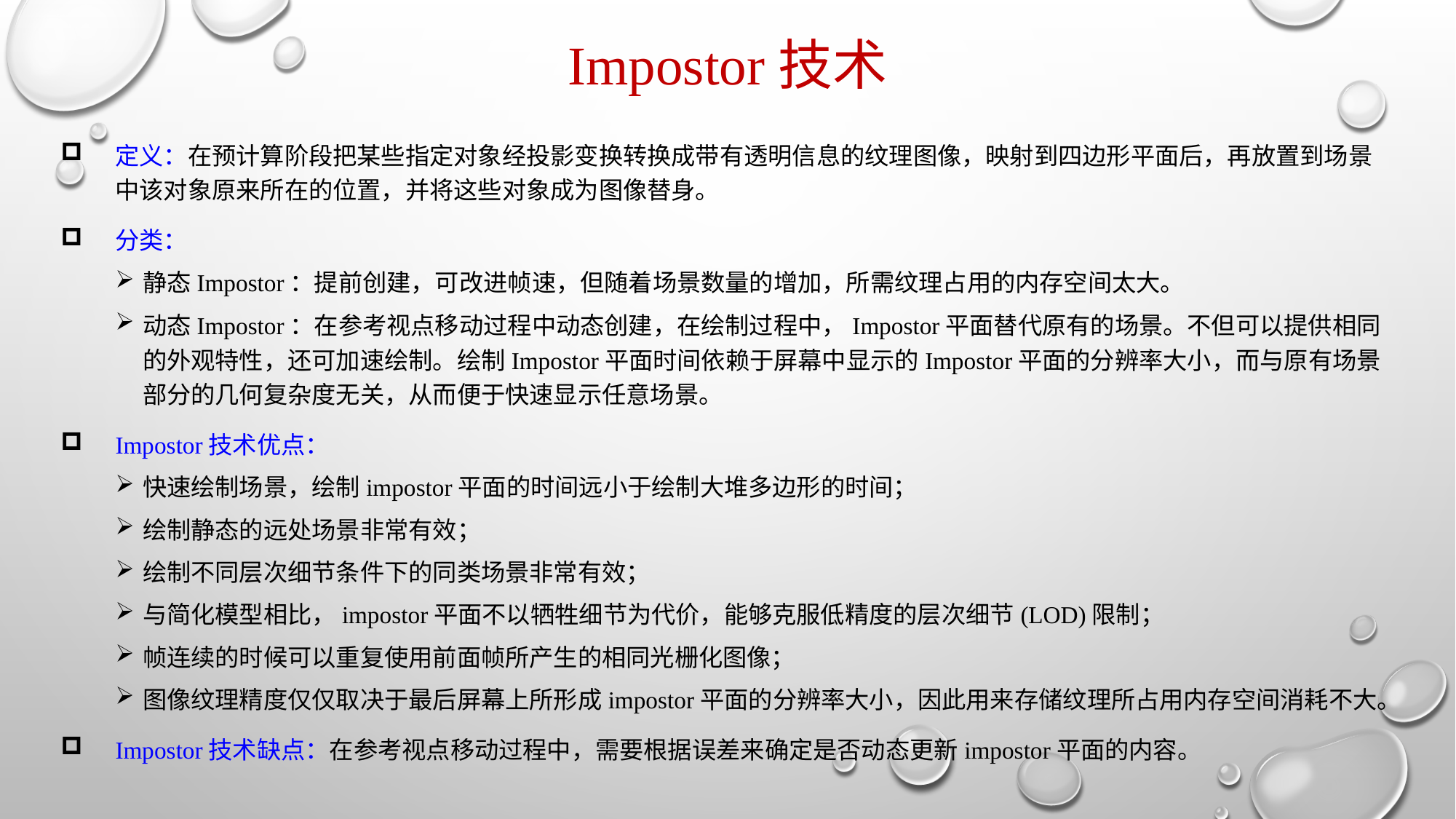

# Impostor技术
定义：在预计算阶段把某些指定对象经投影变换转换成带有透明信息的纹理图像，映射到四边形平面后，再放置到场景中该对象原来所在的位置，并将这些对象成为图像替身。
分类：
静态Impostor：提前创建，可改进帧速，但随着场景数量的增加，所需纹理占用的内存空间太大。
动态Impostor：在参考视点移动过程中动态创建，在绘制过程中，Impostor平面替代原有的场景。不但可以提供相同的外观特性，还可加速绘制。绘制Impostor平面时间依赖于屏幕中显示的Impostor平面的分辨率大小，而与原有场景部分的几何复杂度无关，从而便于快速显示任意场景。
Impostor技术优点：
快速绘制场景，绘制impostor平面的时间远小于绘制大堆多边形的时间；
绘制静态的远处场景非常有效；
绘制不同层次细节条件下的同类场景非常有效；
与简化模型相比，impostor平面不以牺牲细节为代价，能够克服低精度的层次细节(LOD)限制；
帧连续的时候可以重复使用前面帧所产生的相同光栅化图像；
图像纹理精度仅仅取决于最后屏幕上所形成impostor平面的分辨率大小，因此用来存储纹理所占用内存空间消耗不大。
Impostor技术缺点：在参考视点移动过程中，需要根据误差来确定是否动态更新impostor平面的内容。